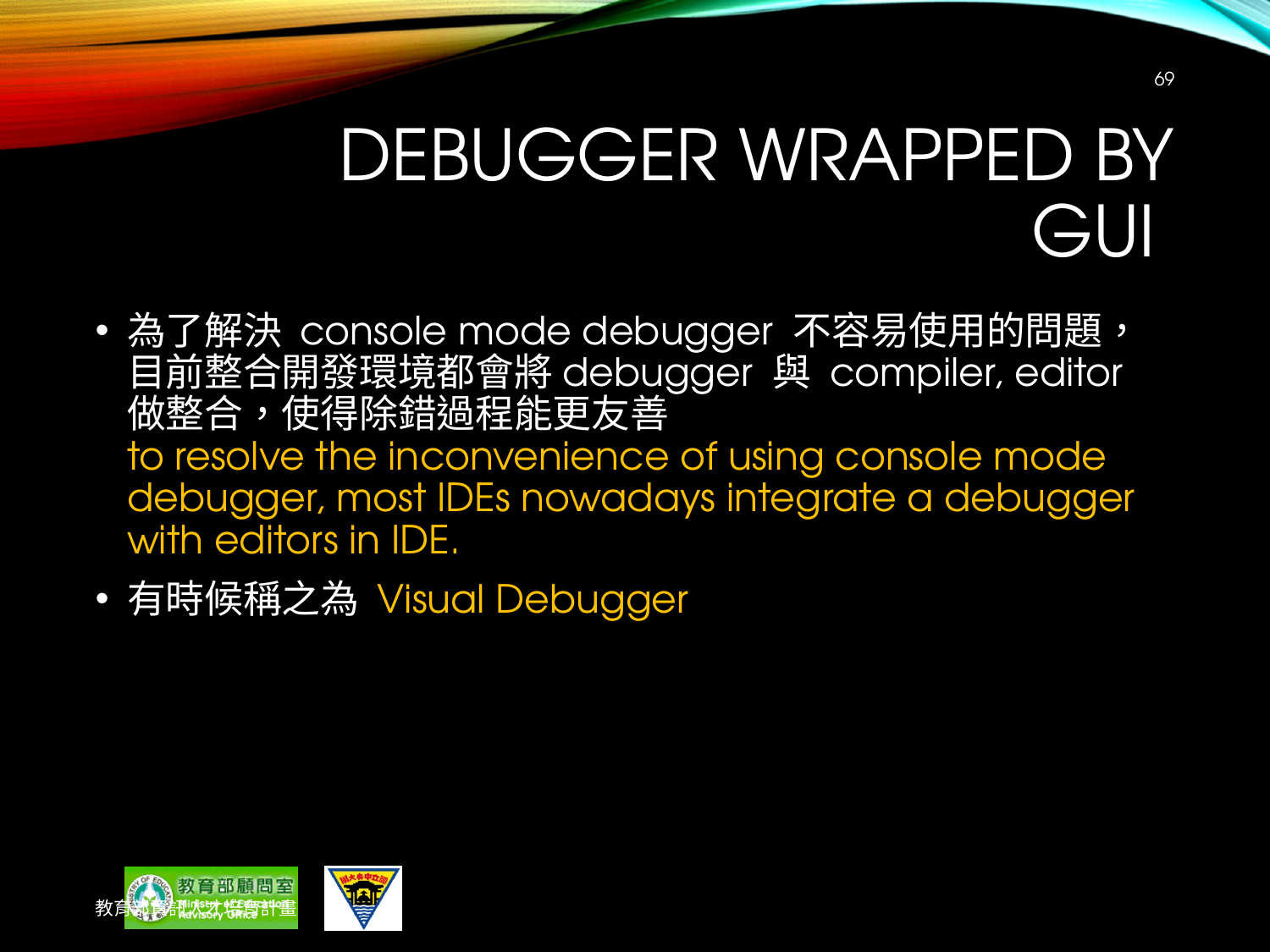

69
# Debugger Wrapped by GUI
為了解決 console mode debugger 不容易使用的問題，目前整合開發環境都會將debugger 與 compiler, editor 做整合，使得除錯過程能更友善
to resolve the inconvenience of using console mode debugger, most IDEs nowadays integrate a debugger with editors in IDE.
有時候稱之為 Visual Debugger

教育部資訊人才培育計畫